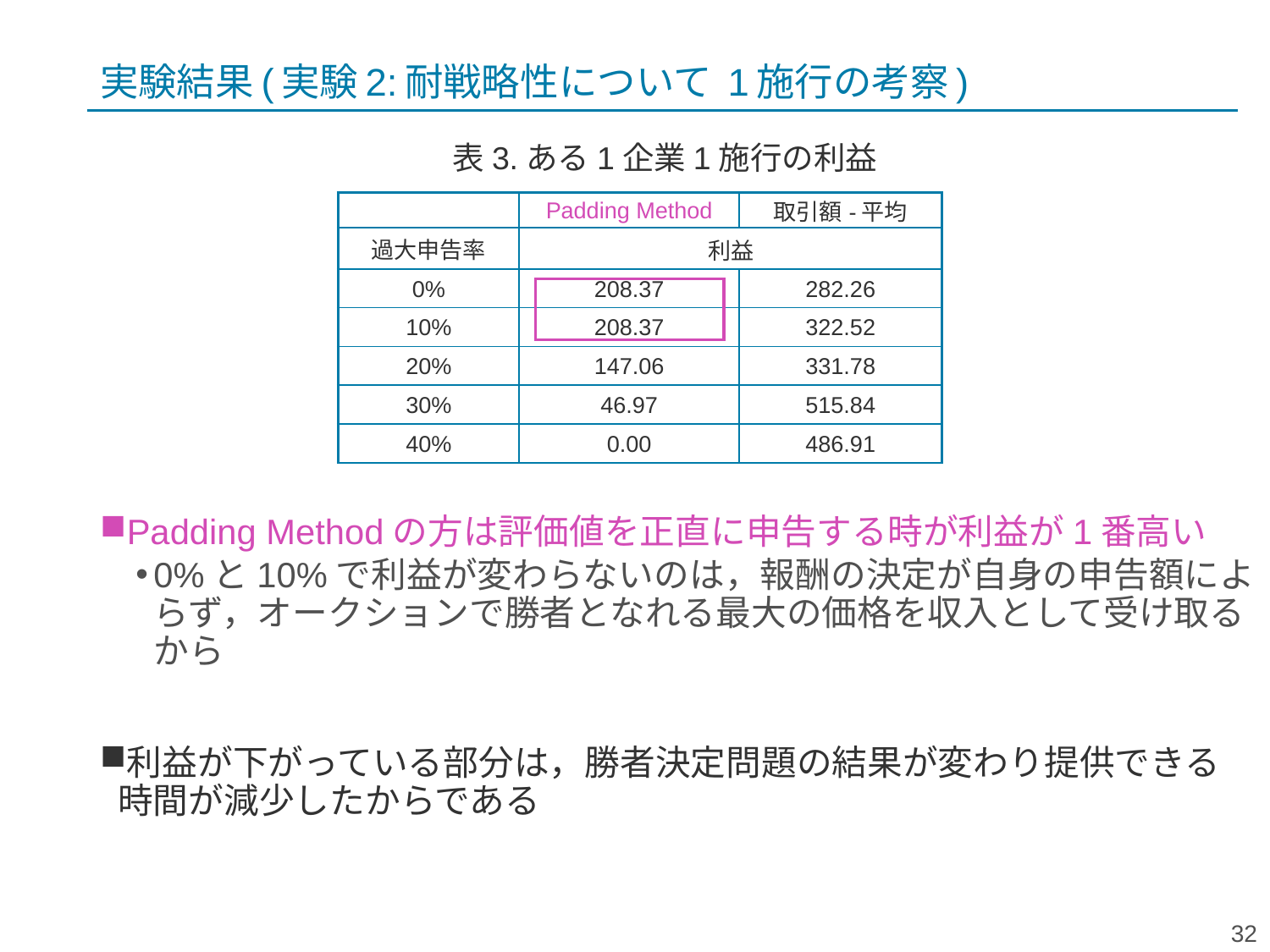

# 実験結果(実験2:耐戦略性について 1施行の考察)
表3.ある1企業1施行の利益
|  | Padding Method | 取引額-平均 |
| --- | --- | --- |
| 過大申告率 | 利益 |  |
| 0% | 208.37 | 282.26 |
| 10% | 208.37 | 322.52 |
| 20% | 147.06 | 331.78 |
| 30% | 46.97 | 515.84 |
| 40% | 0.00 | 486.91 |

Padding Methodの方は評価値を正直に申告する時が利益が1番高い
0%と10%で利益が変わらないのは，報酬の決定が自身の申告額によらず，オークションで勝者となれる最大の価格を収入として受け取るから

利益が下がっている部分は，勝者決定問題の結果が変わり提供できる
時間が減少したからである

32